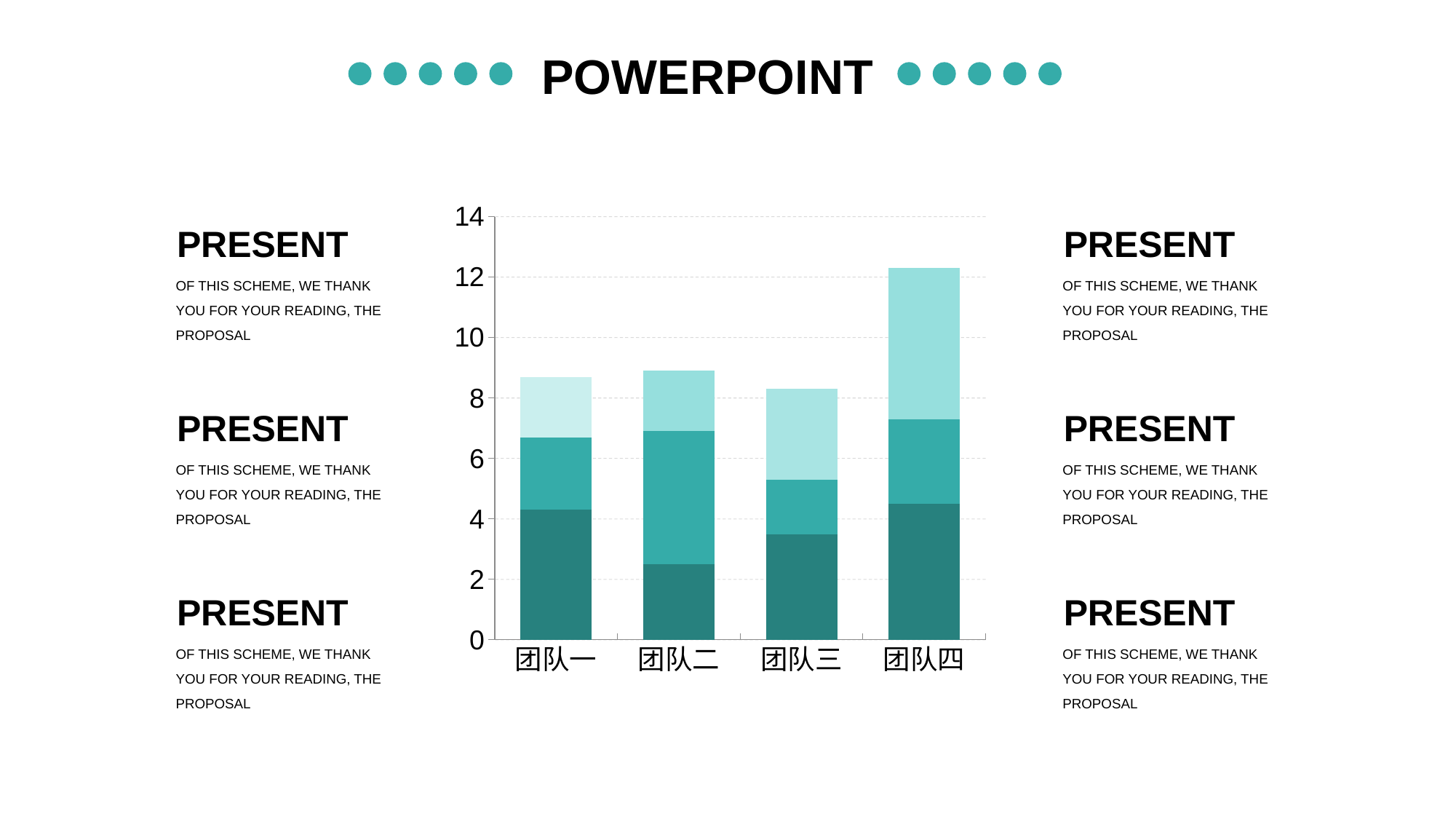

POWERPOINT

### Chart

| Category | 队长 | 队员一 | 队员二 |
|---|---|---|---|
| 团队一 | 4.3 | 2.4 | 2.0 |
| 团队二 | 2.5 | 4.4 | 2.0 |
| 团队三 | 3.5 | 1.8 | 3.0 |
| 团队四 | 4.5 | 2.8 | 5.0 |
PRESENT
OF THIS SCHEME, WE THANK YOU FOR YOUR READING, THE PROPOSAL
PRESENT
OF THIS SCHEME, WE THANK YOU FOR YOUR READING, THE PROPOSAL
PRESENT
OF THIS SCHEME, WE THANK YOU FOR YOUR READING, THE PROPOSAL
PRESENT
OF THIS SCHEME, WE THANK YOU FOR YOUR READING, THE PROPOSAL
PRESENT
OF THIS SCHEME, WE THANK YOU FOR YOUR READING, THE PROPOSAL
PRESENT
OF THIS SCHEME, WE THANK YOU FOR YOUR READING, THE PROPOSAL